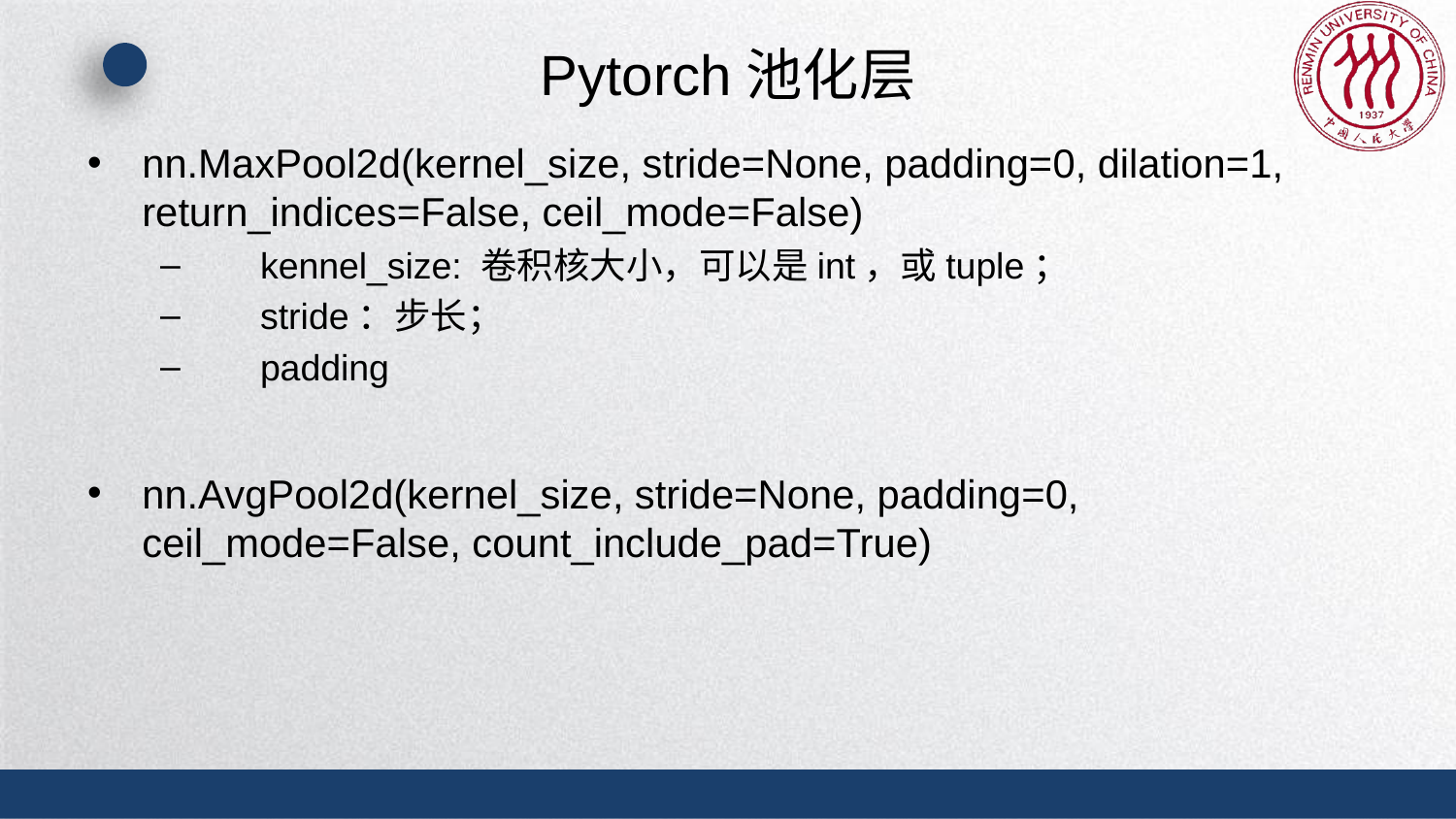

# Pytorch池化层
nn.MaxPool2d(kernel_size, stride=None, padding=0, dilation=1, return_indices=False, ceil_mode=False)
  kennel_size: 卷积核大小，可以是int，或tuple；
  stride：步长；
  padding

nn.AvgPool2d(kernel_size, stride=None, padding=0, ceil_mode=False, count_include_pad=True)